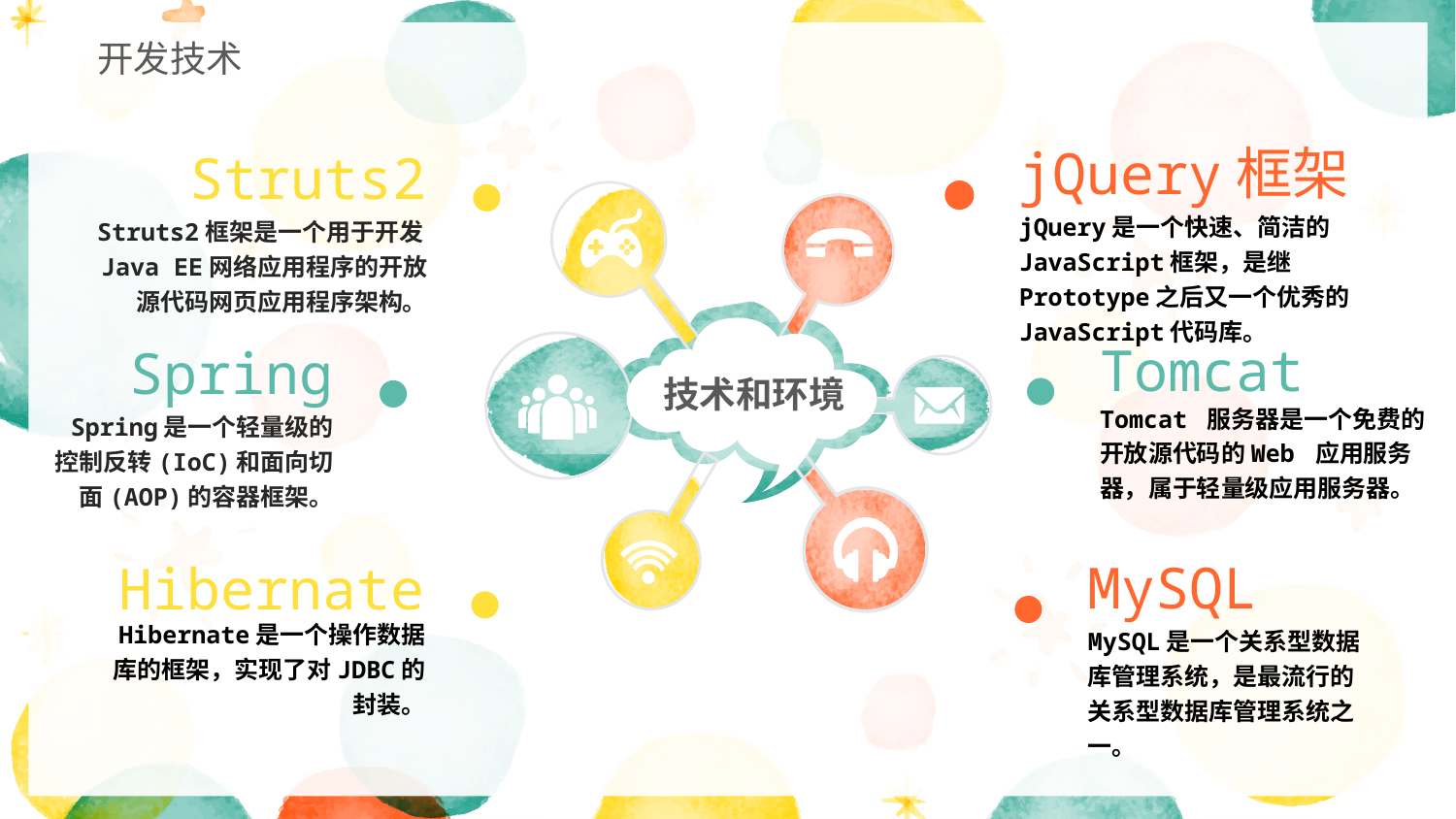

开发技术
Struts2
Struts2框架是一个用于开发Java EE网络应用程序的开放源代码网页应用程序架构。

jQuery框架
jQuery是一个快速、简洁的JavaScript框架，是继Prototype之后又一个优秀的JavaScript代码库。

Spring
Spring是一个轻量级的控制反转(IoC)和面向切面(AOP)的容器框架。

Tomcat
Tomcat 服务器是一个免费的开放源代码的Web 应用服务器，属于轻量级应用服务器。

技术和环境
Hibernate
Hibernate是一个操作数据库的框架，实现了对JDBC的封装。

MySQL
MySQL是一个关系型数据库管理系统，是最流行的关系型数据库管理系统之一。